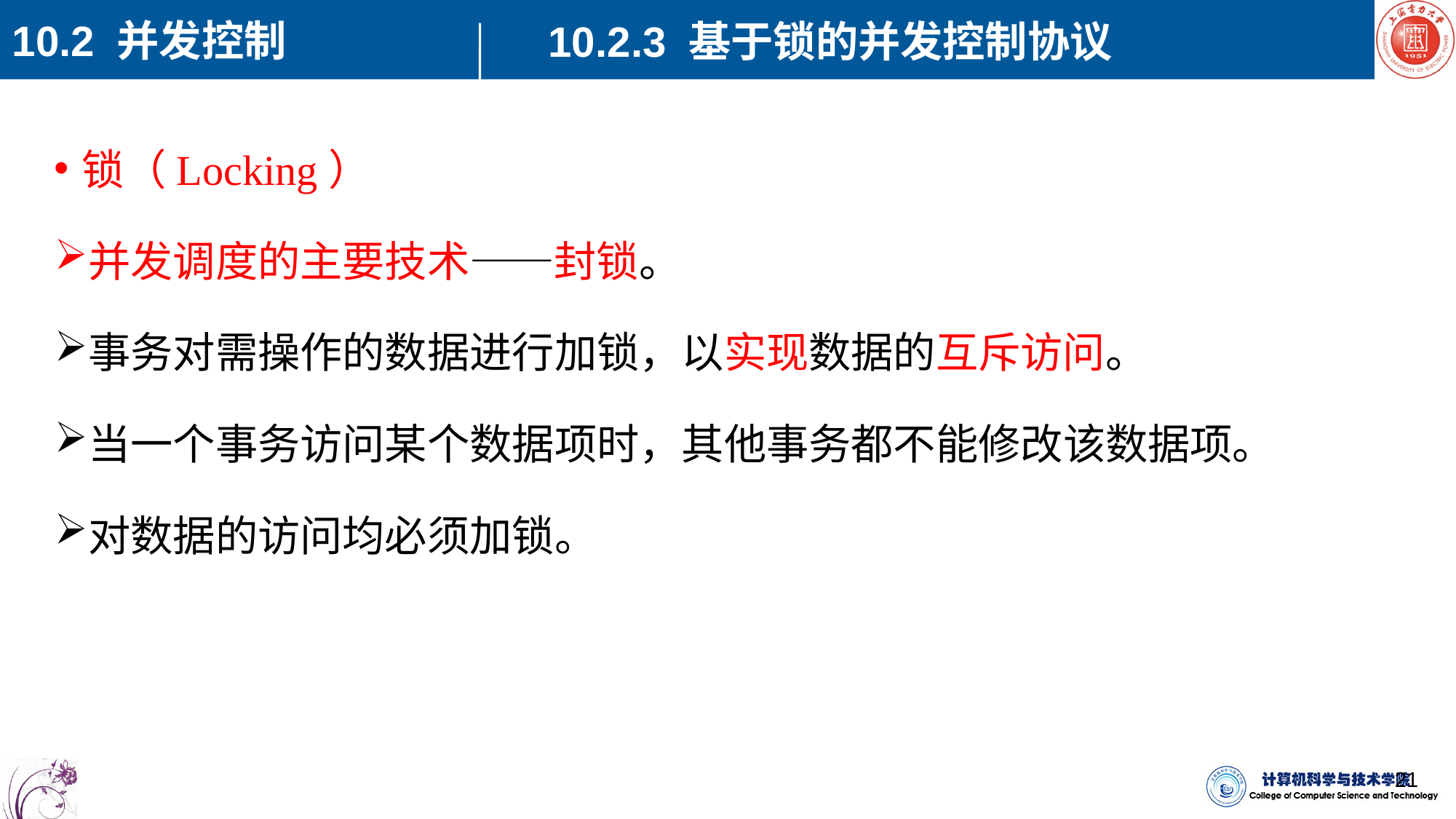

10.2 并发控制
10.2.3 基于锁的并发控制协议
锁（Locking）
并发调度的主要技术——封锁。
事务对需操作的数据进行加锁，以实现数据的互斥访问。
当一个事务访问某个数据项时，其他事务都不能修改该数据项。
对数据的访问均必须加锁。

21